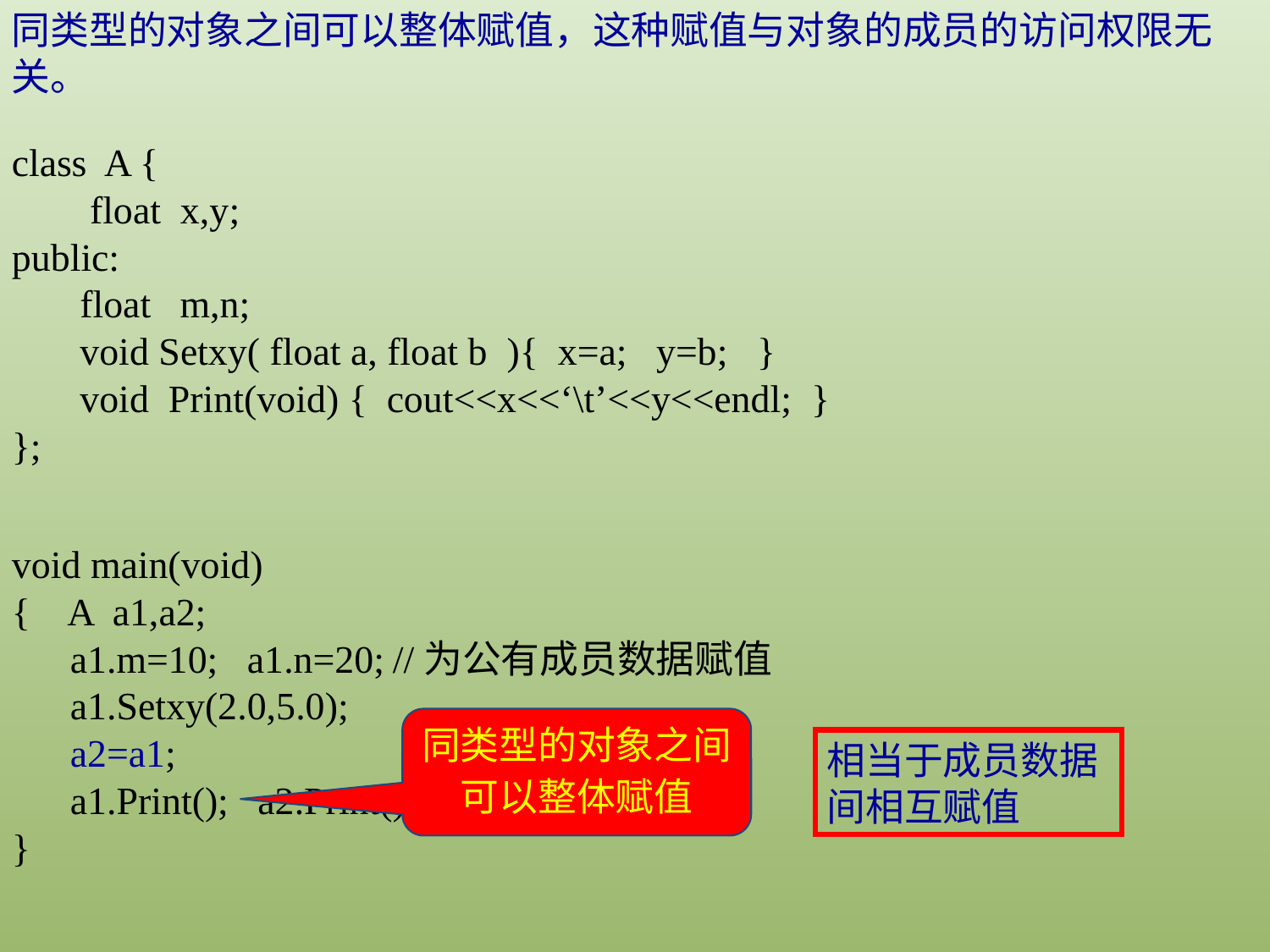

同类型的对象之间可以整体赋值，这种赋值与对象的成员的访问权限无关。
class  A {
        float  x,y;
public:
       float   m,n;
       void Setxy( float a, float b  ){  x=a;   y=b;   }
       void  Print(void) {  cout<<x<<‘\t’<<y<<endl;  }
};
void main(void)
{    A  a1,a2;
      a1.m=10;   a1.n=20;	//为公有成员数据赋值
      a1.Setxy(2.0,5.0);
      a2=a1;
      a1.Print();   a2.Print();
}
同类型的对象之间可以整体赋值
相当于成员数据间相互赋值
617